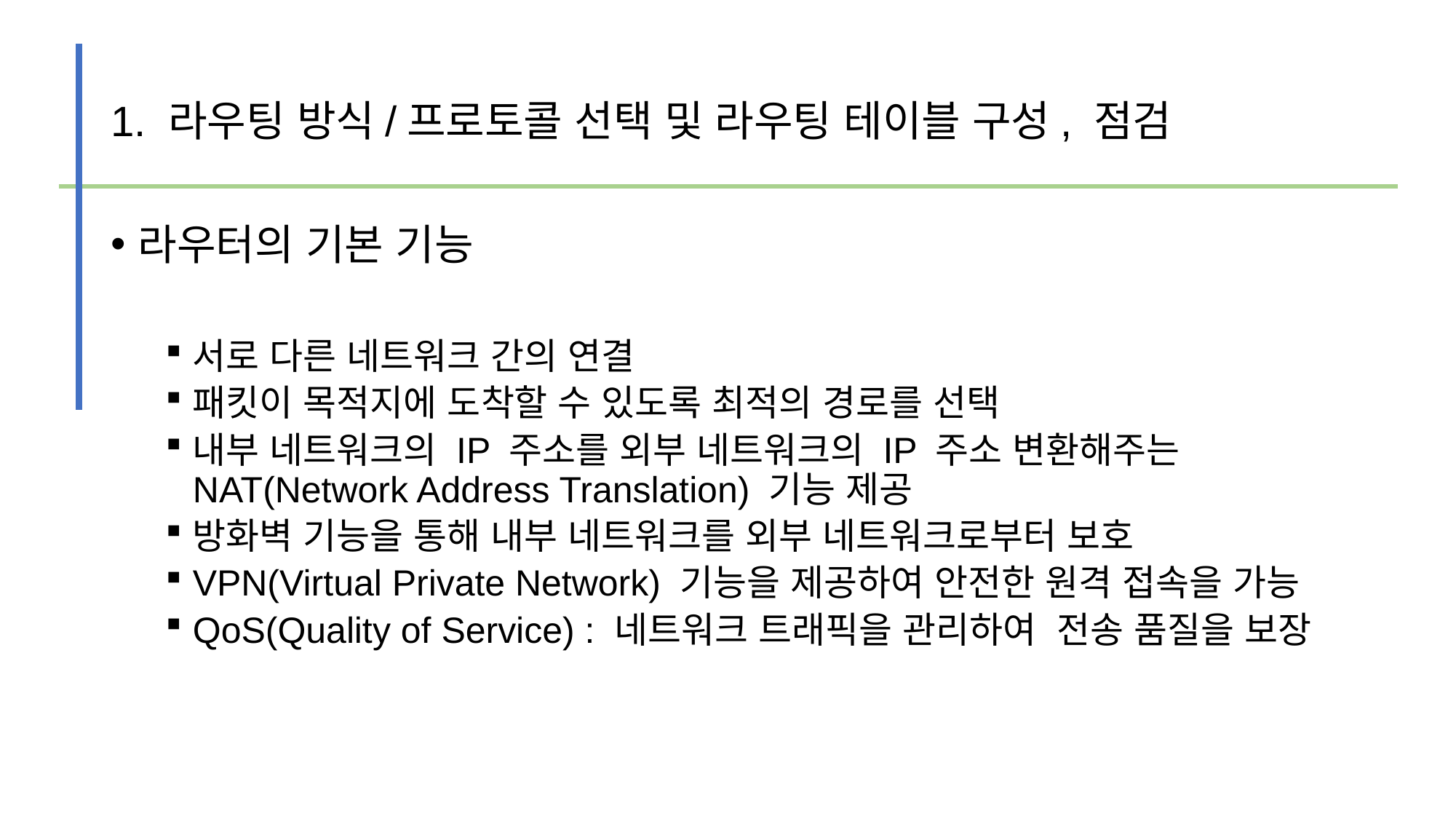

# 1. 라우팅 방식/프로토콜 선택 및 라우팅 테이블 구성, 점검
라우터의 기본 기능

서로 다른 네트워크 간의 연결
패킷이 목적지에 도착할 수 있도록 최적의 경로를 선택
내부 네트워크의 IP 주소를 외부 네트워크의 IP 주소 변환해주는 NAT(Network Address Translation) 기능 제공
방화벽 기능을 통해 내부 네트워크를 외부 네트워크로부터 보호
VPN(Virtual Private Network) 기능을 제공하여 안전한 원격 접속을 가능
QoS(Quality of Service) : 네트워크 트래픽을 관리하여  전송 품질을 보장